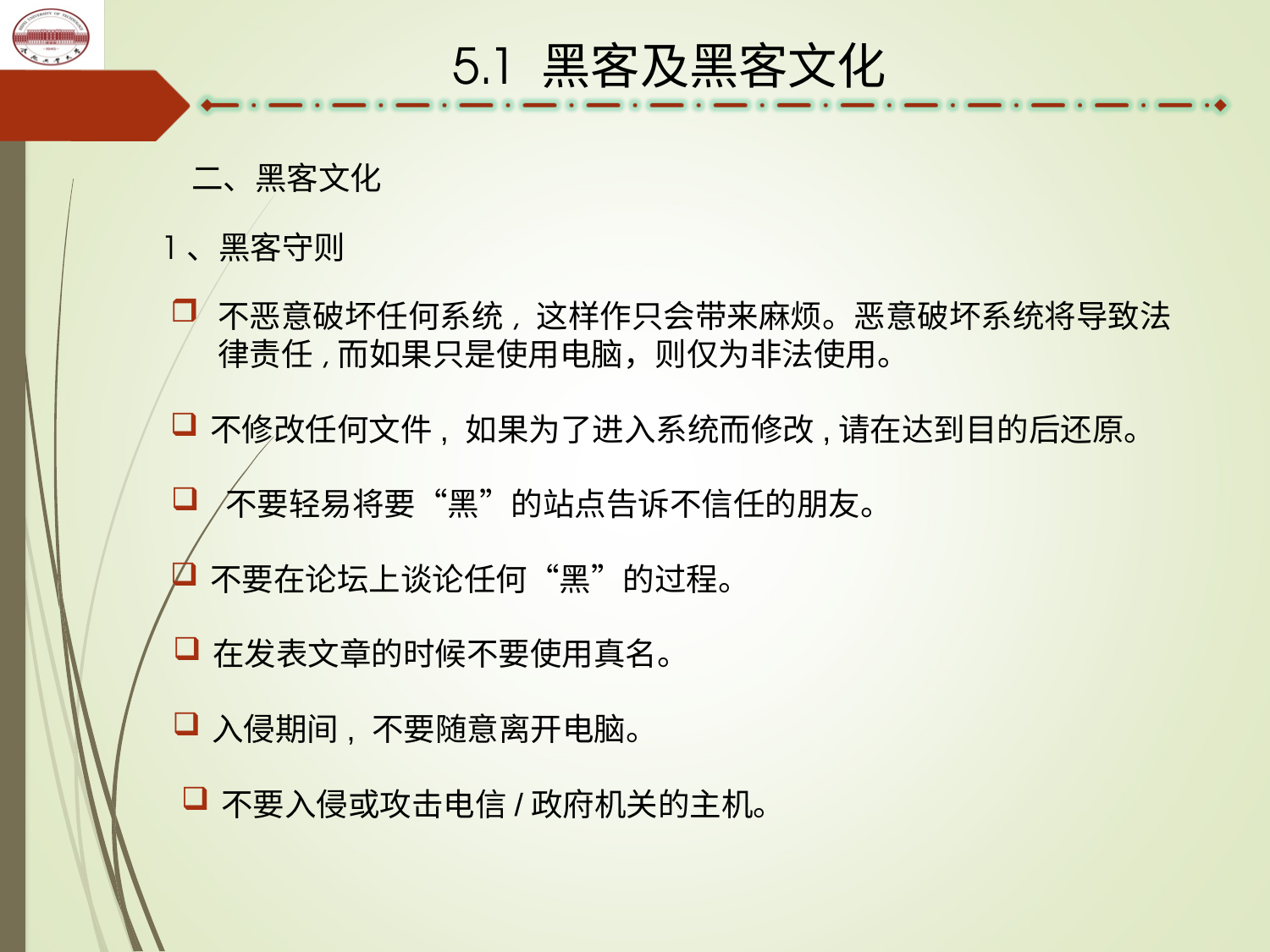

5.1 黑客及黑客文化
二、黑客文化
1、黑客守则
不恶意破坏任何系统, 这样作只会带来麻烦。恶意破坏系统将导致法律责任,而如果只是使用电脑，则仅为非法使用。
不修改任何文件, 如果为了进入系统而修改,请在达到目的后还原。
 不要轻易将要“黑”的站点告诉不信任的朋友。
不要在论坛上谈论任何“黑”的过程。
在发表文章的时候不要使用真名。
入侵期间, 不要随意离开电脑。
不要入侵或攻击电信/政府机关的主机。